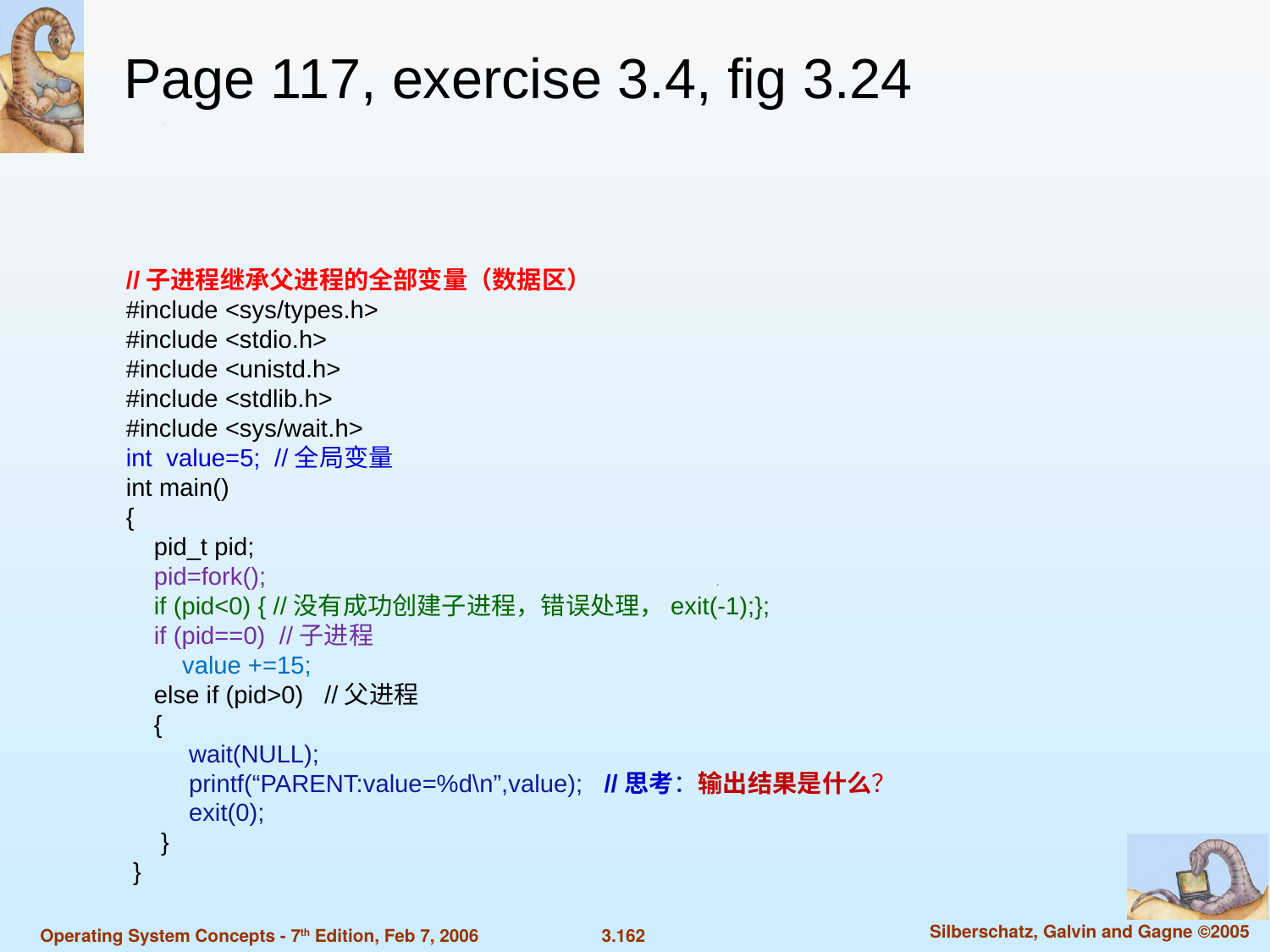

Page 117, exercise 3.4, fig 3.24
//子进程继承父进程的全部变量（数据区）
#include <sys/types.h>
#include <stdio.h>
#include <unistd.h>
#include <stdlib.h>
#include <sys/wait.h>
int  value=5;  //全局变量
int main()
{
    pid_t pid;
    pid=fork();
    if (pid<0) { //没有成功创建子进程，错误处理，exit(-1);};
    if (pid==0)  //子进程
        value +=15;
    else if (pid>0)   //父进程
    {
         wait(NULL);
         printf(“PARENT:value=%d\n”,value);   //思考：输出结果是什么？
         exit(0);
     }
 }